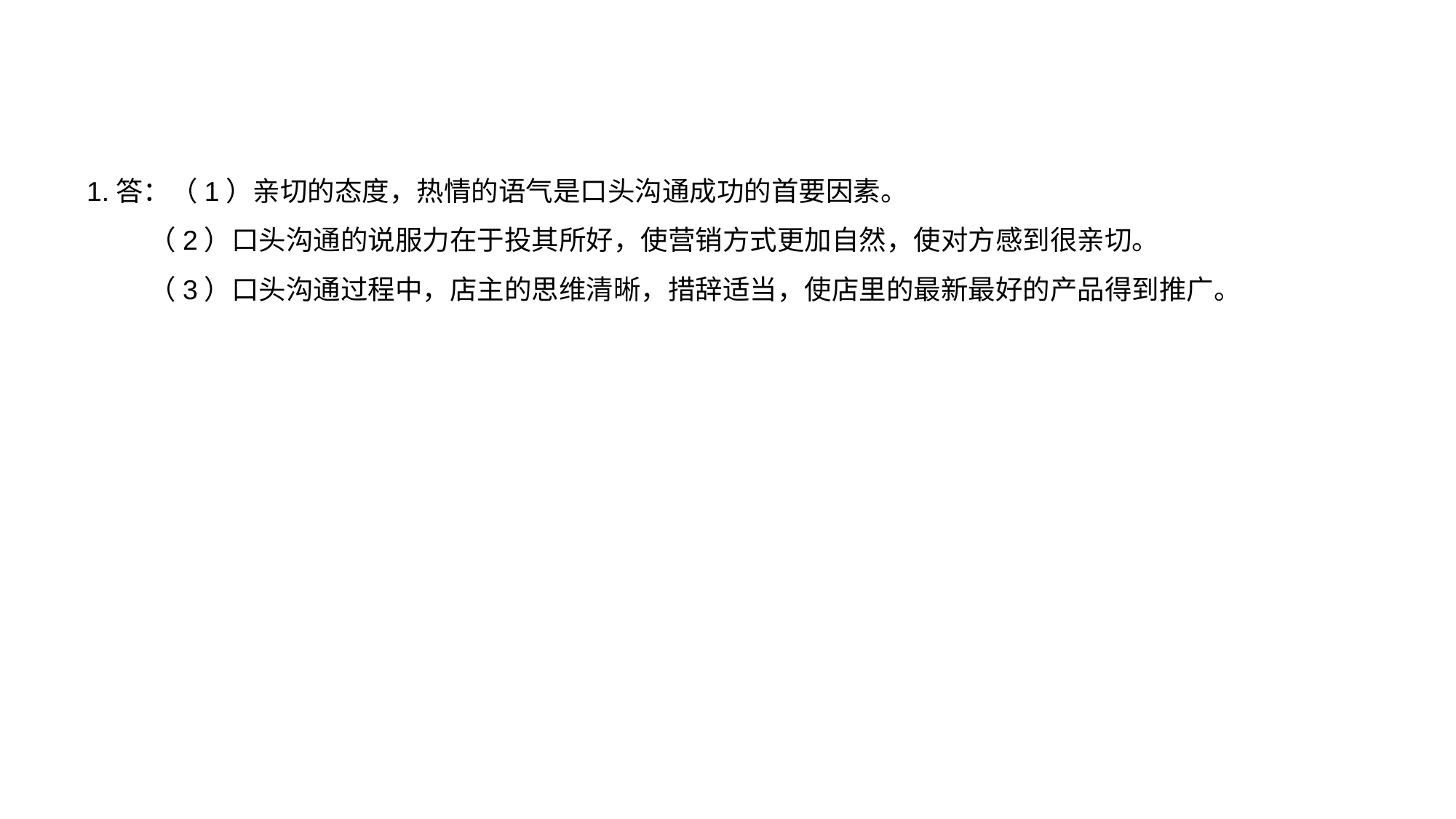

1.答：（1）亲切的态度，热情的语气是口头沟通成功的首要因素。
         （2）口头沟通的说服力在于投其所好，使营销方式更加自然，使对方感到很亲切。
         （3）口头沟通过程中，店主的思维清晰，措辞适当，使店里的最新最好的产品得到推广。